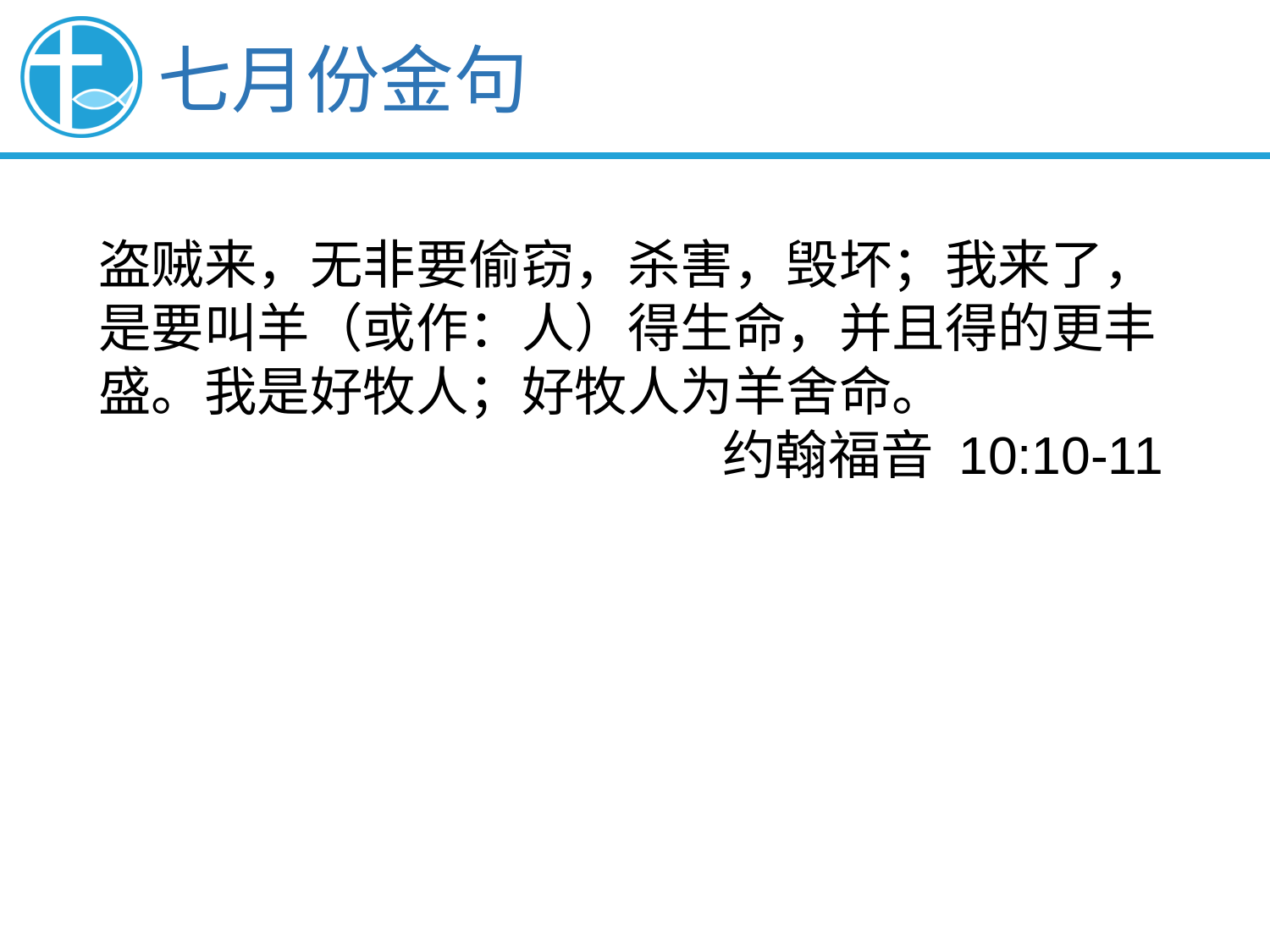

七月份金句
盗贼来，无非要偷窃，杀害，毁坏；我来了，是要叫羊（或作：人）得生命，并且得的更丰盛。我是好牧人；好牧人为羊舍命。
约翰福音 10:10-11